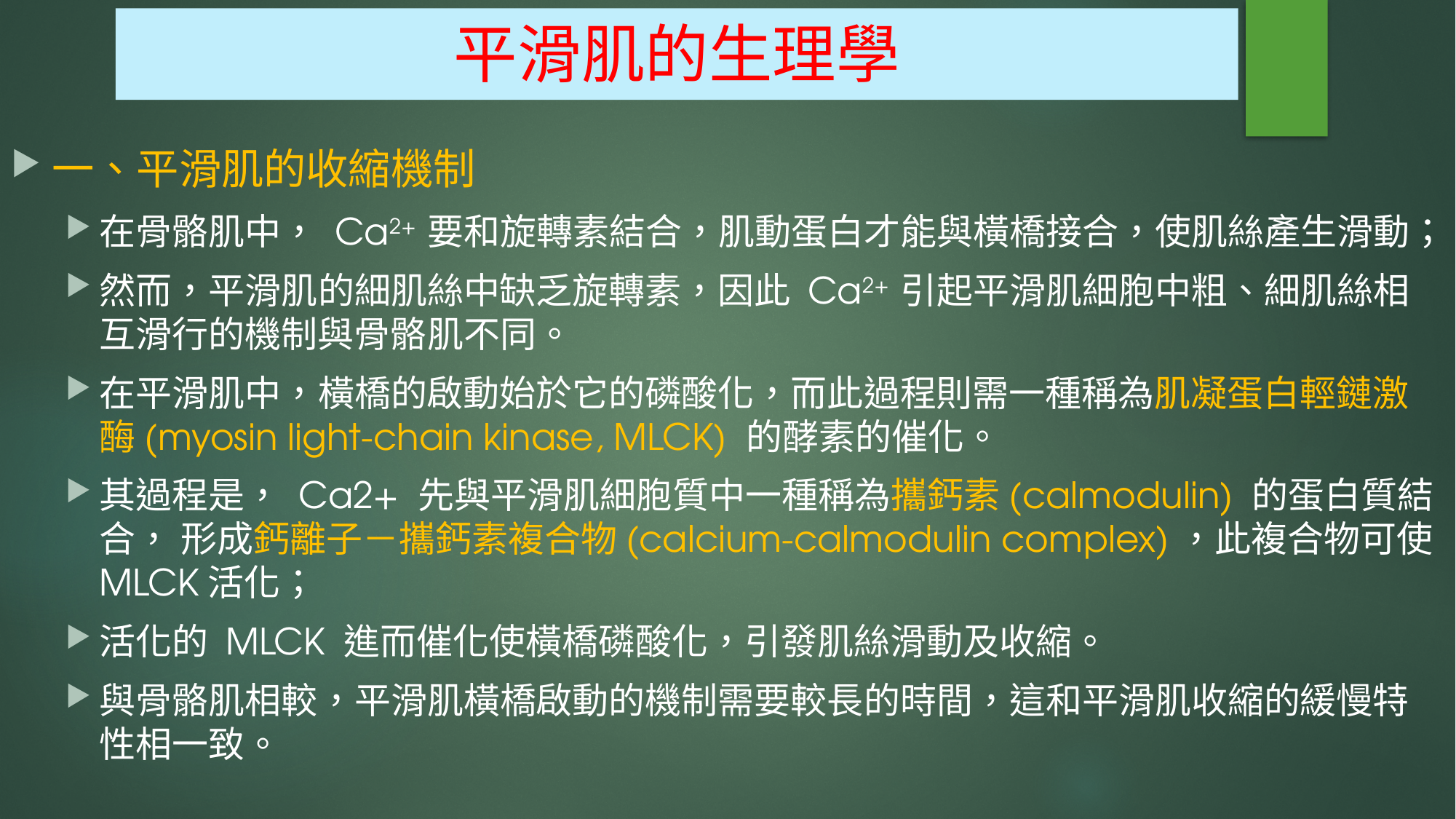

# 平滑肌的生理學
一、平滑肌的收縮機制
在骨骼肌中， Ca2+ 要和旋轉素結合，肌動蛋白才能與橫橋接合，使肌絲產生滑動；
然而，平滑肌的細肌絲中缺乏旋轉素，因此 Ca2+ 引起平滑肌細胞中粗、細肌絲相互滑行的機制與骨骼肌不同。
在平滑肌中，橫橋的啟動始於它的磷酸化，而此過程則需一種稱為肌凝蛋白輕鏈激酶(myosin light-chain kinase, MLCK) 的酵素的催化。
其過程是， Ca2+ 先與平滑肌細胞質中一種稱為攜鈣素(calmodulin) 的蛋白質結合， 形成鈣離子－攜鈣素複合物(calcium-calmodulin complex)，此複合物可使MLCK活化；
活化的 MLCK 進而催化使橫橋磷酸化，引發肌絲滑動及收縮。
與骨骼肌相較，平滑肌橫橋啟動的機制需要較長的時間，這和平滑肌收縮的緩慢特性相一致。